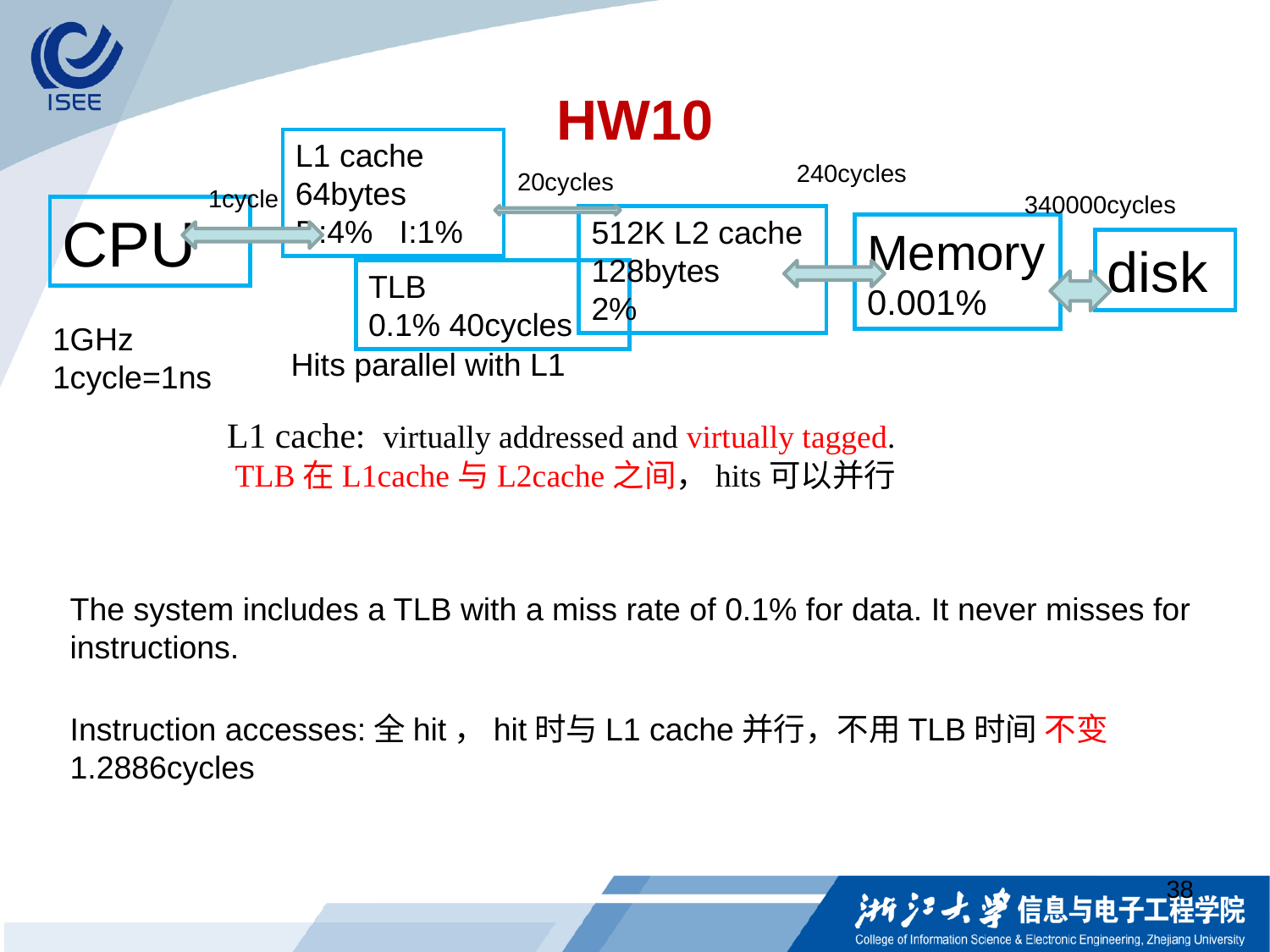

# HW10
L1 cache
64bytes
D:4%   I:1%
240cycles
20cycles
1cycle
340000cycles
CPU

512K L2 cache
128bytes
2%
Memory
0.001%

disk
TLB
0.1% 40cycles

1GHz
1cycle=1ns
Hits parallel with L1
L1 cache:  virtually addressed and virtually tagged.
 TLB在L1cache与L2cache之间，hits可以并行
The system includes a TLB with a miss rate of 0.1% for data. It never misses for instructions.

Instruction accesses:全hit，hit时与L1 cache并行，不用TLB时间 不变   1.2886cycles

38